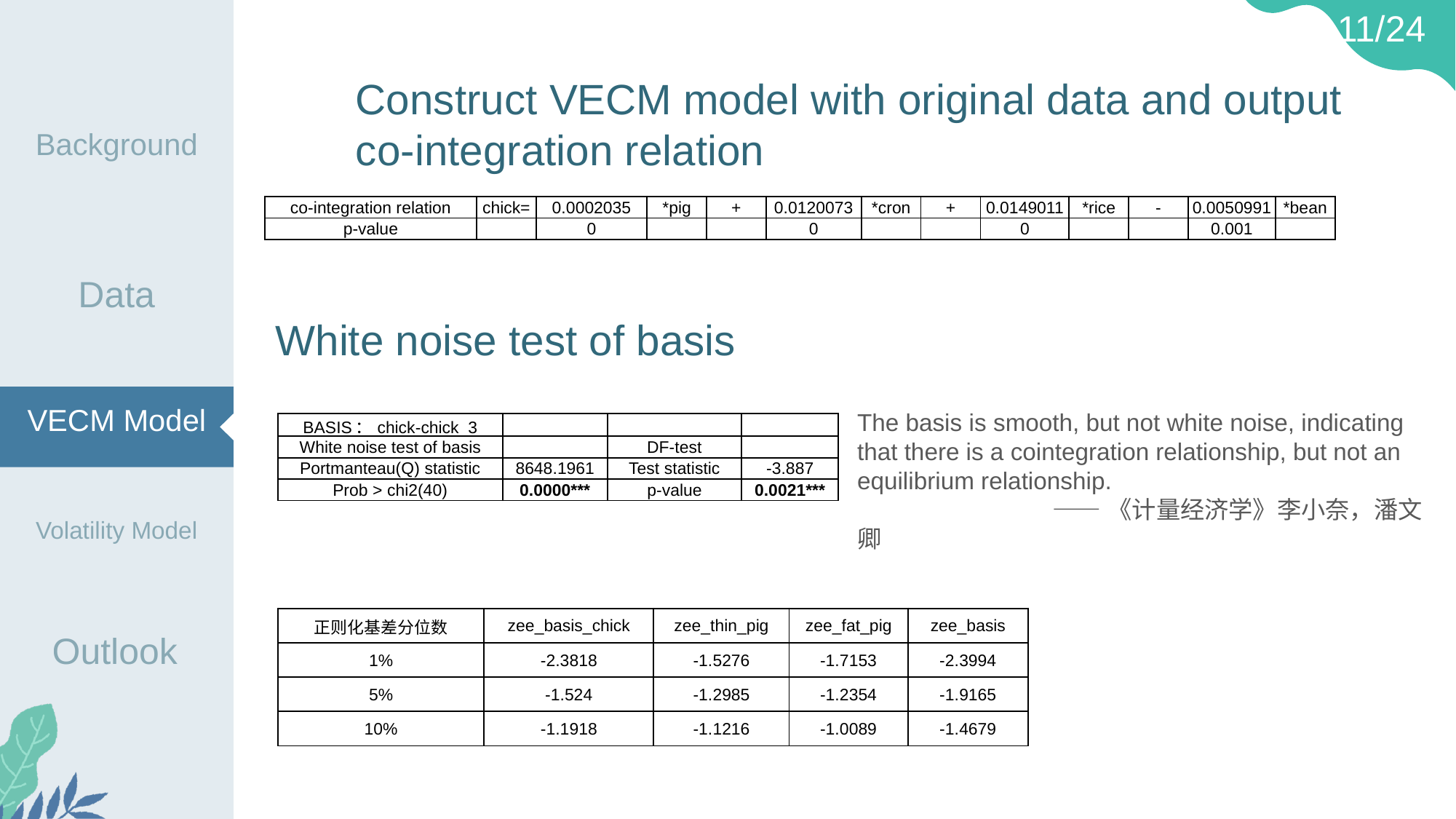

11/24
Construct VECM model with original data and output
co-integration relation
Background
| co-integration relation | chick= | 0.0002035 | \*pig | + | 0.0120073 | \*cron | + | 0.0149011 | \*rice | - | 0.0050991 | \*bean |
| --- | --- | --- | --- | --- | --- | --- | --- | --- | --- | --- | --- | --- |
| p-value |  | 0 |  |  | 0 |  |  | 0 |  |  | 0.001 |  |
Data
White noise test of basis

VECM Model
The basis is smooth, but not white noise, indicating that there is a cointegration relationship, but not an equilibrium relationship.
                                    ——《计量经济学》李小奈，潘文卿
| BASIS：chick-chick\_3 |  |  |  |
| --- | --- | --- | --- |
| White noise test of basis |  | DF-test |  |
| Portmanteau(Q) statistic | 8648.1961 | Test statistic | -3.887 |
| Prob > chi2(40) | 0.0000\*\*\* | p-value | 0.0021\*\*\* |
Volatility Model
| 正则化基差分位数 | zee\_basis\_chick | zee\_thin\_pig | zee\_fat\_pig | zee\_basis |
| --- | --- | --- | --- | --- |
| 1% | -2.3818 | -1.5276 | -1.7153 | -2.3994 |
| 5% | -1.524 | -1.2985 | -1.2354 | -1.9165 |
| 10% | -1.1918 | -1.1216 | -1.0089 | -1.4679 |
Outlook